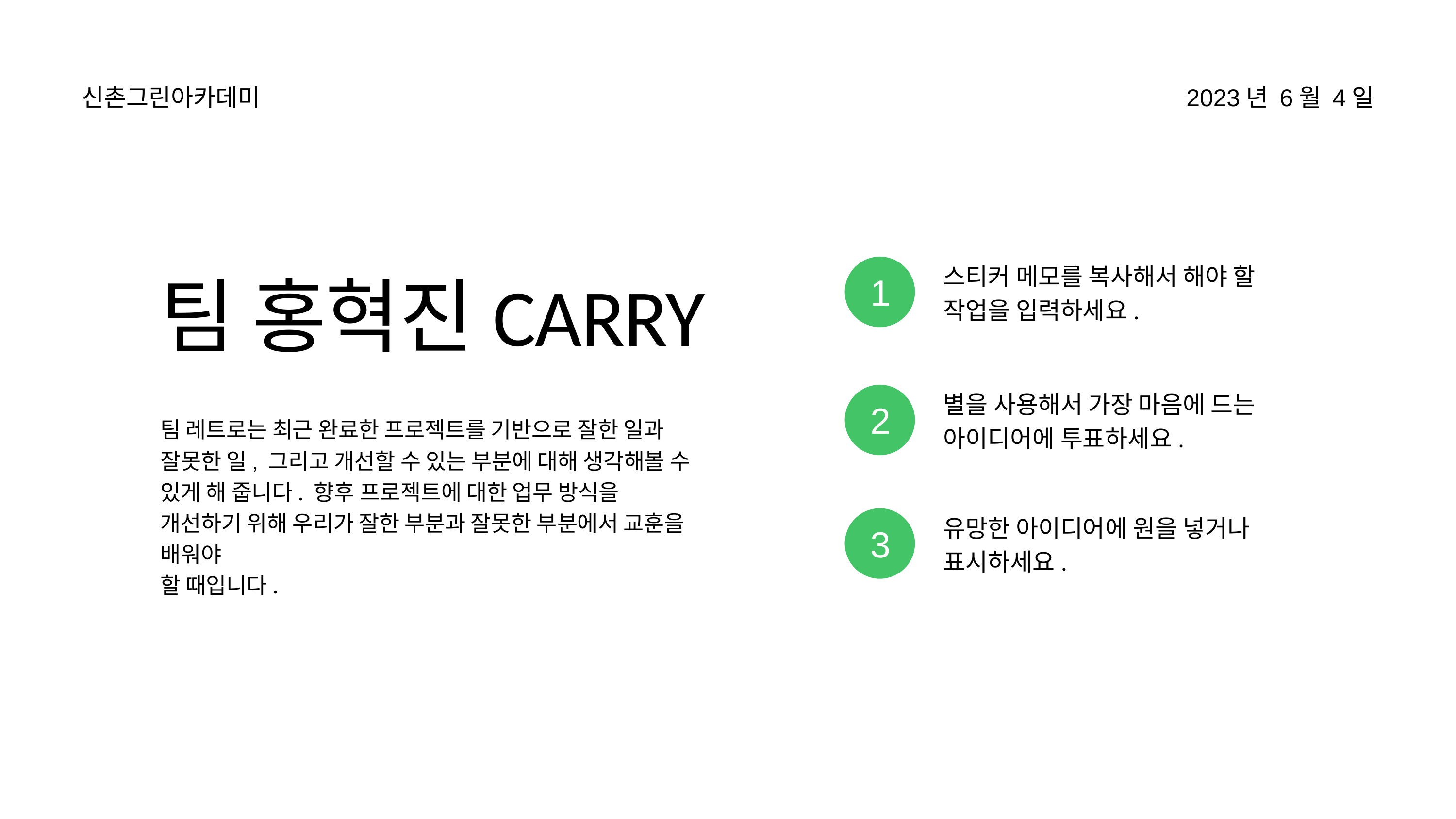

신촌그린아카데미
2023년 6월 4일
스티커 메모를 복사해서 해야 할
작업을 입력하세요.

1
팀 홍혁진CARRY
별을 사용해서 가장 마음에 드는
아이디어에 투표하세요.

2
팀 레트로는 최근 완료한 프로젝트를 기반으로 잘한 일과
잘못한 일, 그리고 개선할 수 있는 부분에 대해 생각해볼 수 있게 해 줍니다. 향후 프로젝트에 대한 업무 방식을 개선하기 위해 우리가 잘한 부분과 잘못한 부분에서 교훈을 배워야
할 때입니다.
유망한 아이디어에 원을 넣거나
표시하세요.

3